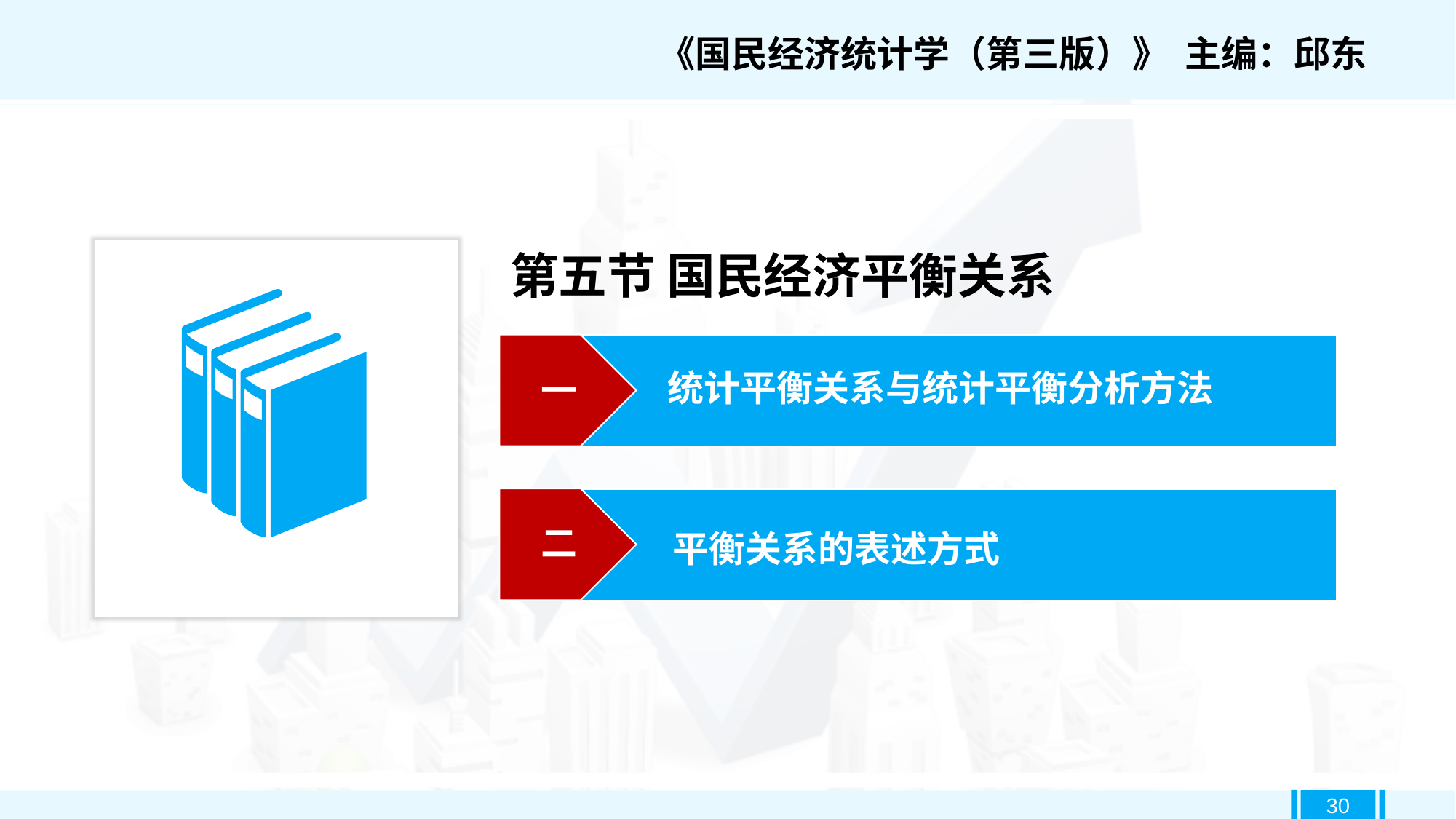

《国民经济统计学（第三版）》  主编：邱东

第五节 国民经济平衡关系

一

统计平衡关系与统计平衡分析方法

二

平衡关系的表述方式
30